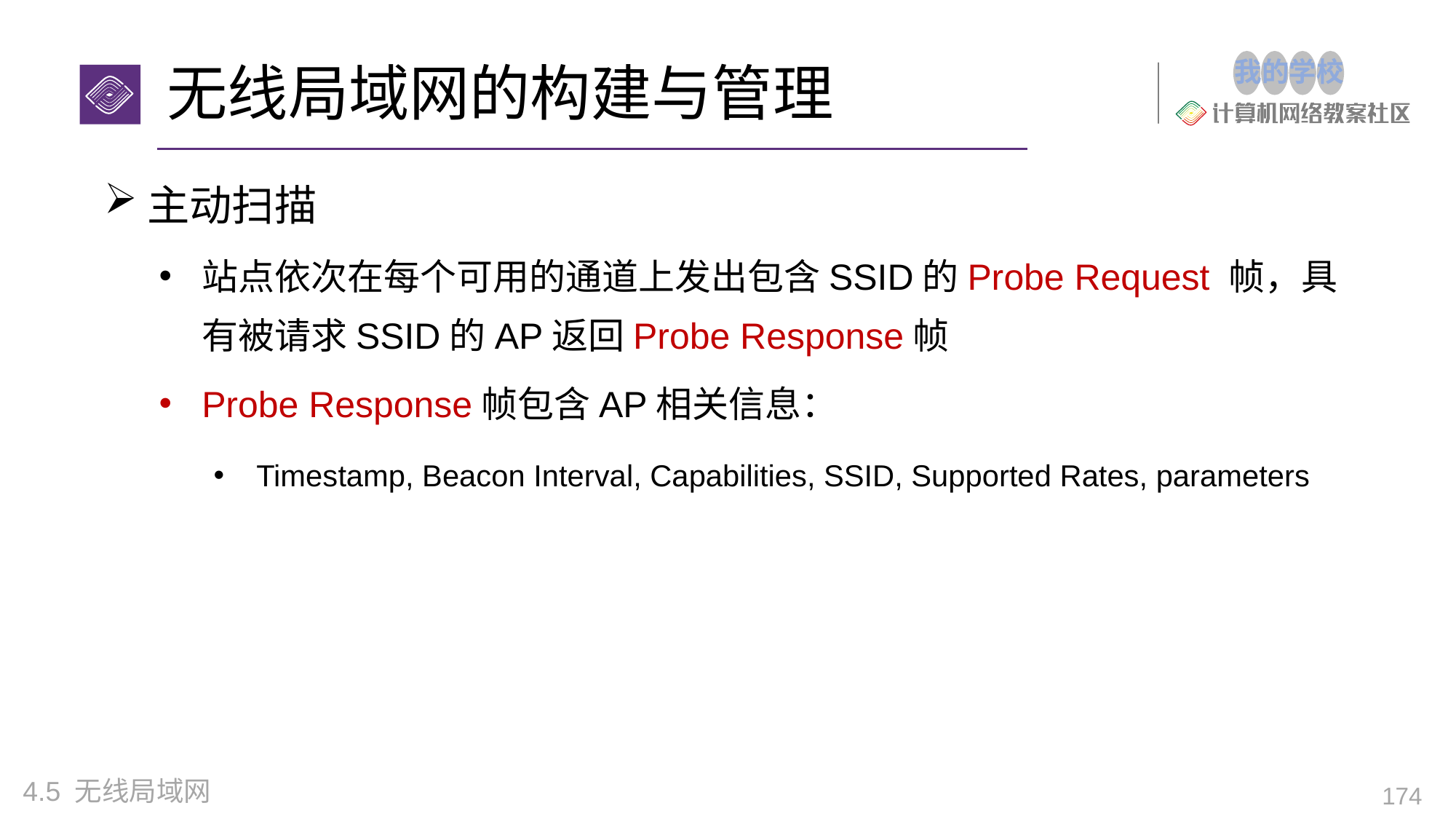

# 无线局域网的构建与管理
主动扫描
站点依次在每个可用的通道上发出包含SSID的Probe Request 帧，具有被请求SSID的AP返回Probe Response帧
Probe Response帧包含AP相关信息：
Timestamp, Beacon Interval, Capabilities, SSID, Supported Rates, parameters
4.5 无线局域网
174